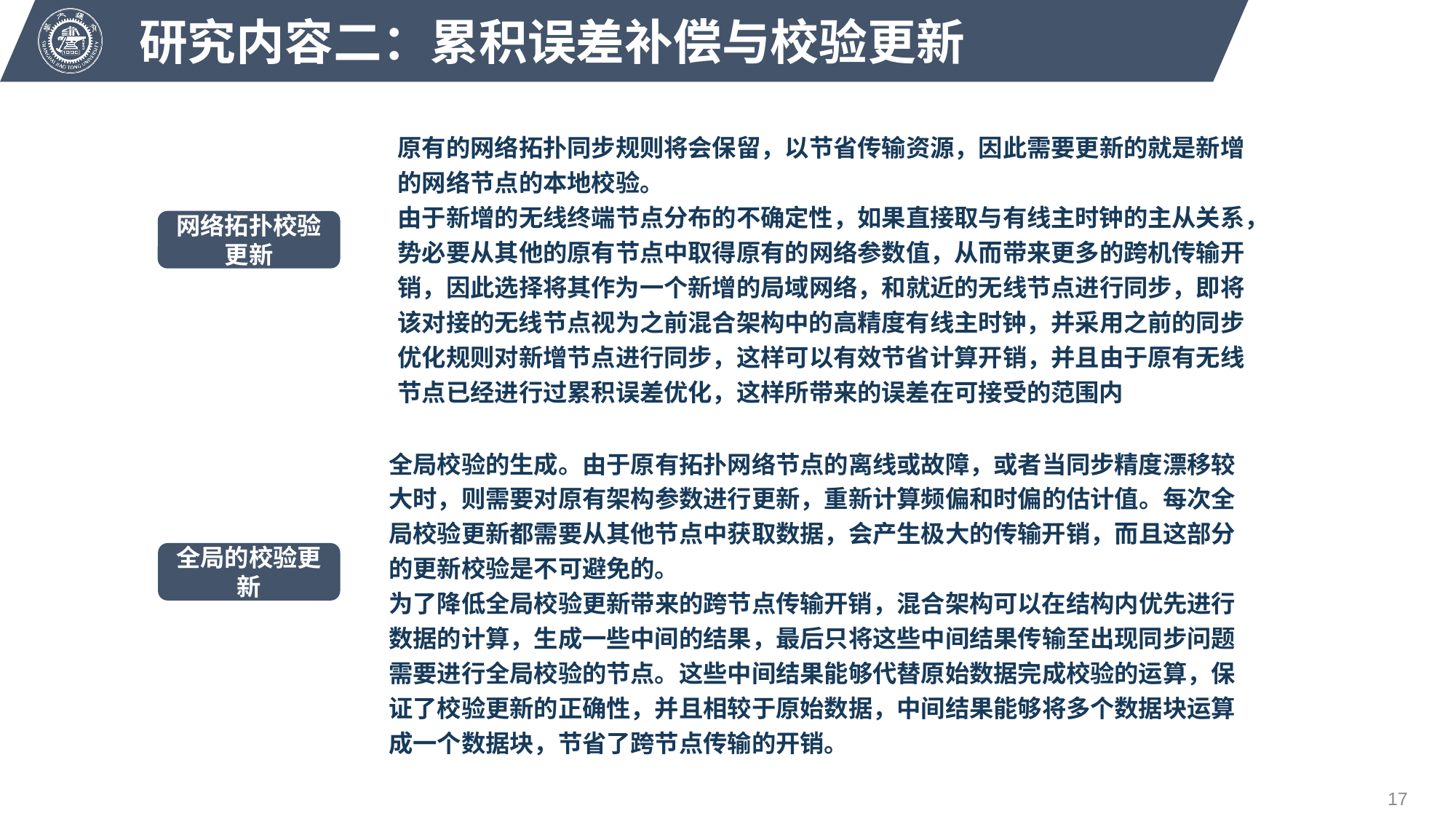

研究内容二：累积误差补偿与校验更新

原有的网络拓扑同步规则将会保留，以节省传输资源，因此需要更新的就是新增的网络节点的本地校验。
由于新增的无线终端节点分布的不确定性，如果直接取与有线主时钟的主从关系，势必要从其他的原有节点中取得原有的网络参数值，从而带来更多的跨机传输开销，因此选择将其作为一个新增的局域网络，和就近的无线节点进行同步，即将该对接的无线节点视为之前混合架构中的高精度有线主时钟，并采用之前的同步优化规则对新增节点进行同步，这样可以有效节省计算开销，并且由于原有无线节点已经进行过累积误差优化，这样所带来的误差在可接受的范围内
网络拓扑校验更新
全局校验的生成。由于原有拓扑网络节点的离线或故障，或者当同步精度漂移较大时，则需要对原有架构参数进行更新，重新计算频偏和时偏的估计值。每次全局校验更新都需要从其他节点中获取数据，会产生极大的传输开销，而且这部分的更新校验是不可避免的。
为了降低全局校验更新带来的跨节点传输开销，混合架构可以在结构内优先进行数据的计算，生成一些中间的结果，最后只将这些中间结果传输至出现同步问题需要进行全局校验的节点。这些中间结果能够代替原始数据完成校验的运算，保证了校验更新的正确性，并且相较于原始数据，中间结果能够将多个数据块运算成一个数据块，节省了跨节点传输的开销。
全局的校验更新
17